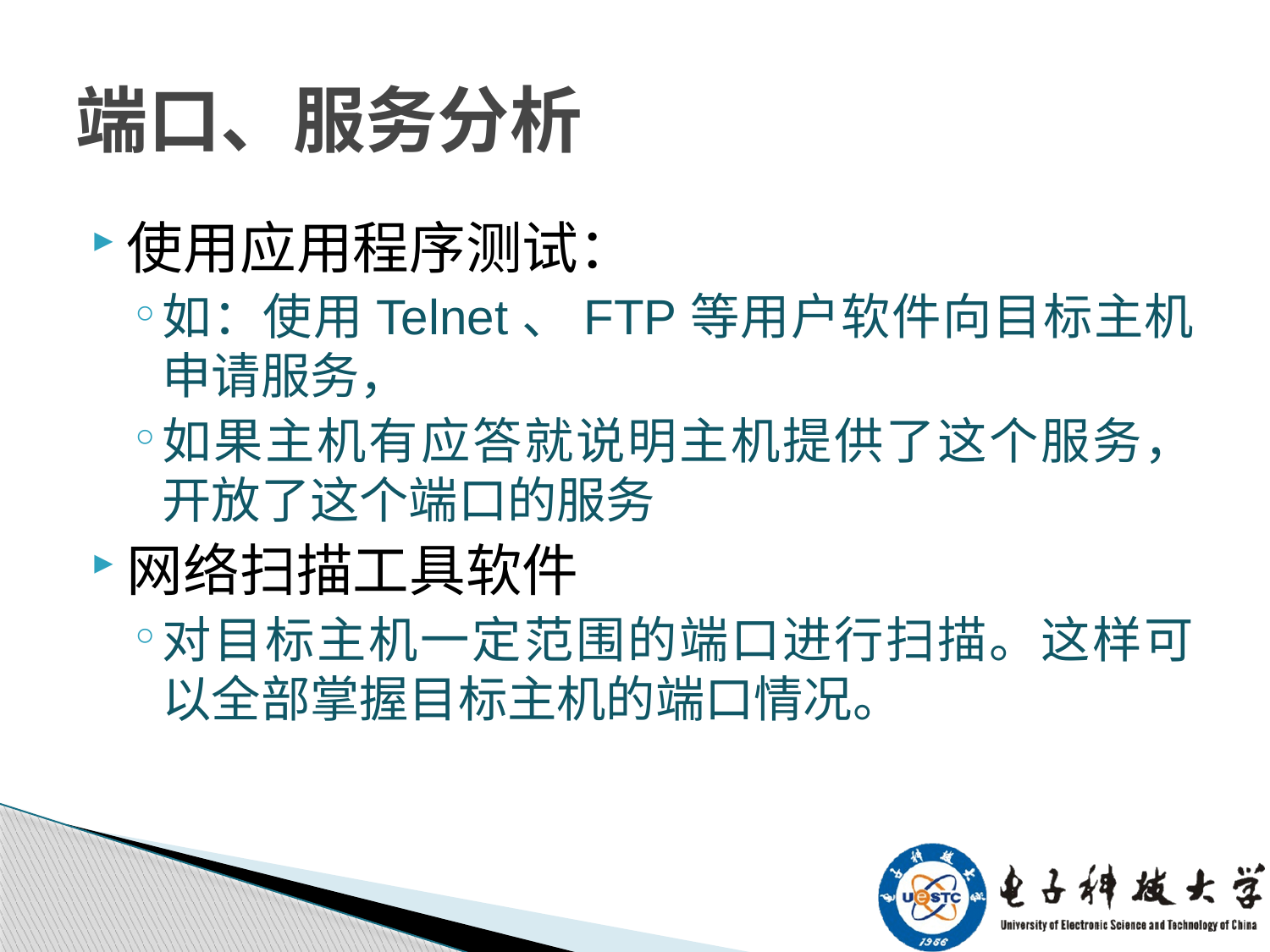

# 端口、服务分析
使用应用程序测试：
如：使用Telnet、FTP等用户软件向目标主机申请服务，
如果主机有应答就说明主机提供了这个服务，开放了这个端口的服务
网络扫描工具软件
对目标主机一定范围的端口进行扫描。这样可以全部掌握目标主机的端口情况。
47